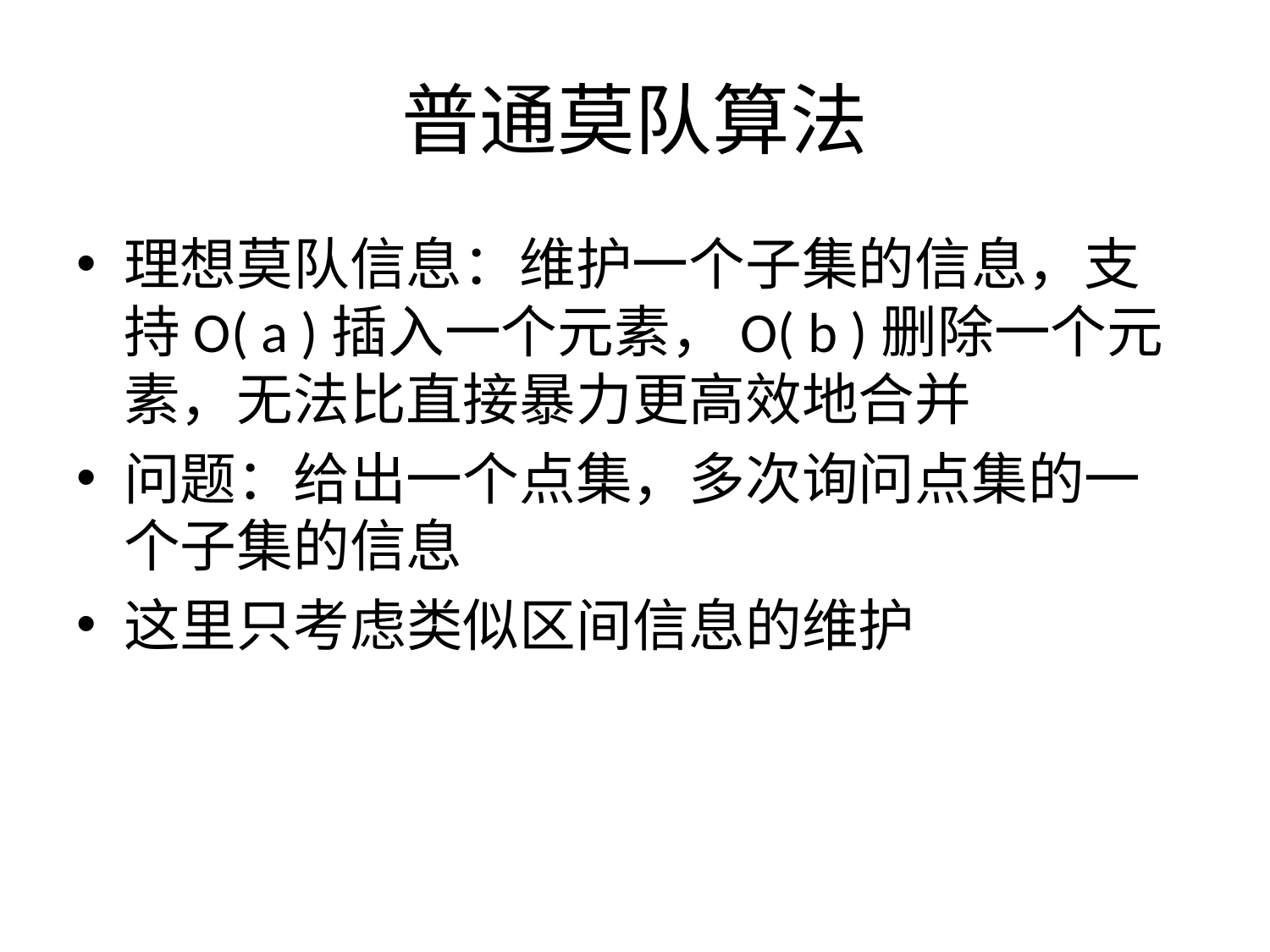

# 普通莫队算法
理想莫队信息：维护一个子集的信息，支持O( a )插入一个元素，O( b )删除一个元素，无法比直接暴力更高效地合并
问题：给出一个点集，多次询问点集的一个子集的信息
这里只考虑类似区间信息的维护